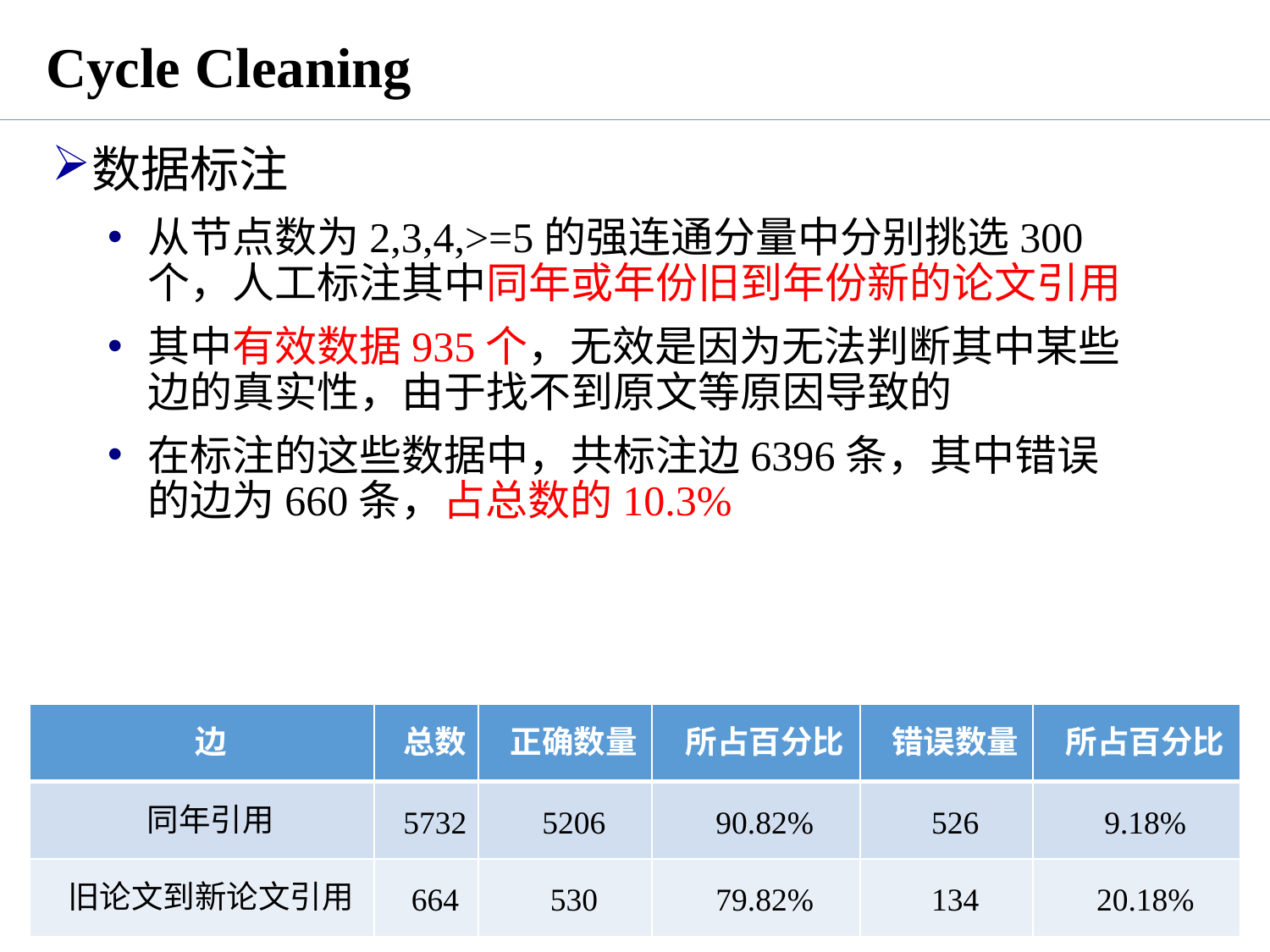

# Cycle Cleaning
数据标注
从节点数为2,3,4,>=5的强连通分量中分别挑选300个，人工标注其中同年或年份旧到年份新的论文引用
其中有效数据935个，无效是因为无法判断其中某些边的真实性，由于找不到原文等原因导致的
在标注的这些数据中，共标注边6396条，其中错误的边为660条，占总数的10.3%
| 边 | 总数 | 正确数量 | 所占百分比 | 错误数量 | 所占百分比 |
| --- | --- | --- | --- | --- | --- |
| 同年引用 | 5732 | 5206 | 90.82% | 526 | 9.18% |
| 旧论文到新论文引用 | 664 | 530 | 79.82% | 134 | 20.18% |